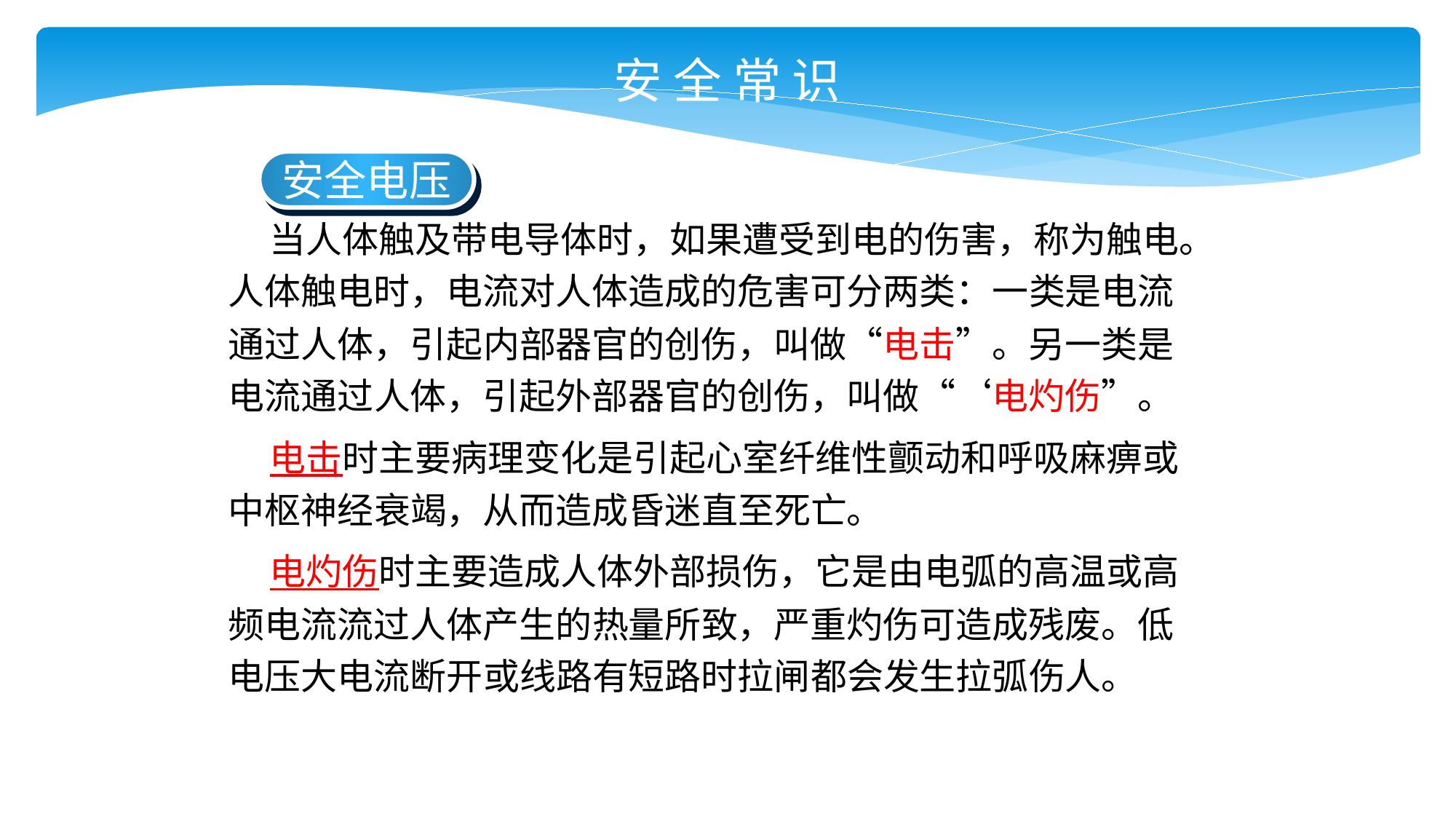

安 全 常 识

    当人体触及带电导体时，如果遭受到电的伤害，称为触电。人体触电时，电流对人体造成的危害可分两类：一类是电流通过人体，引起内部器官的创伤，叫做“电击”。另一类是电流通过人体，引起外部器官的创伤，叫做“‘电灼伤”。
    电击时主要病理变化是引起心室纤维性颤动和呼吸麻痹或中枢神经衰竭，从而造成昏迷直至死亡。
    电灼伤时主要造成人体外部损伤，它是由电弧的高温或高频电流流过人体产生的热量所致，严重灼伤可造成残废。低电压大电流断开或线路有短路时拉闸都会发生拉弧伤人。
安全电压